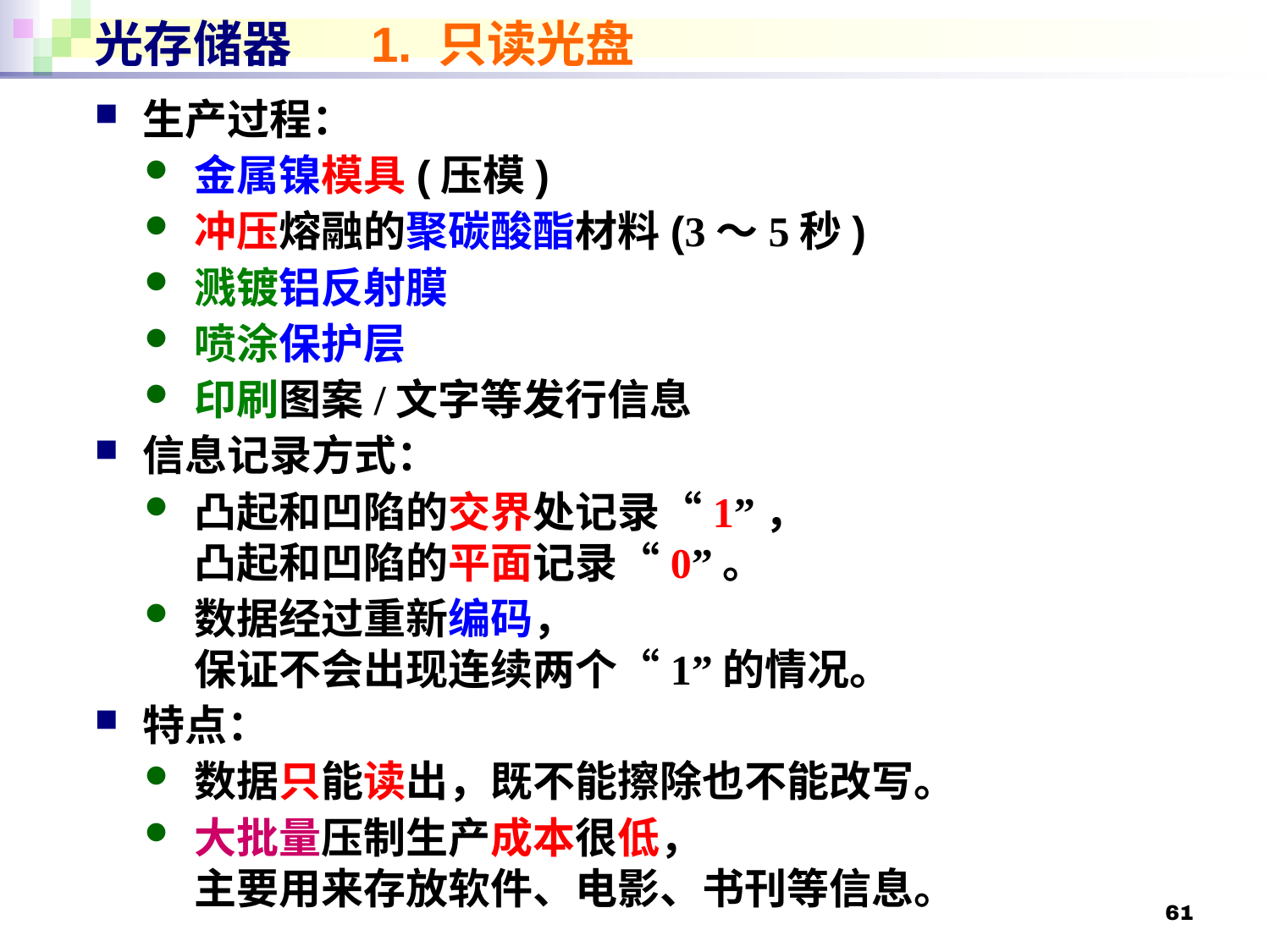

# 光存储器      1. 只读光盘
生产过程：
金属镍模具(压模)
冲压熔融的聚碳酸酯材料(3～5秒)
溅镀铝反射膜
喷涂保护层
印刷图案/文字等发行信息
信息记录方式：
凸起和凹陷的交界处记录“1”，
凸起和凹陷的平面记录“0”。
数据经过重新编码，
保证不会出现连续两个“1”的情况。
特点：
数据只能读出，既不能擦除也不能改写。
大批量压制生产成本很低，
主要用来存放软件、电影、书刊等信息。
61